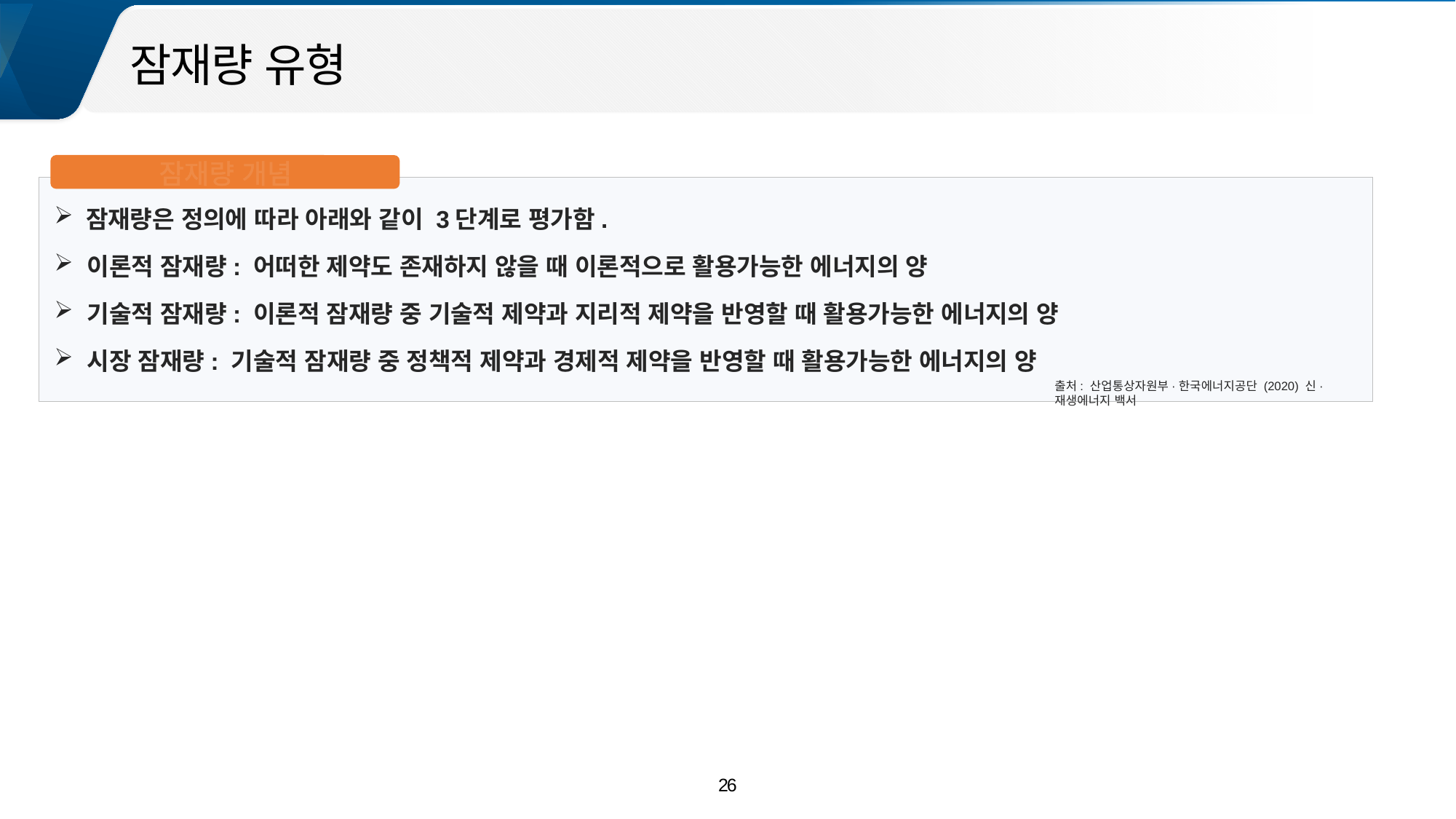

00
잠재량 유형
잠재량 개념

 잠재량은 정의에 따라 아래와 같이 3단계로 평가함.
 이론적 잠재량: 어떠한 제약도 존재하지 않을 때 이론적으로 활용가능한 에너지의 양
 기술적 잠재량: 이론적 잠재량 중 기술적 제약과 지리적 제약을 반영할 때 활용가능한 에너지의 양
 시장 잠재량: 기술적 잠재량 중 정책적 제약과 경제적 제약을 반영할 때 활용가능한 에너지의 양
출처: 산업통상자원부·한국에너지공단 (2020) 신·재생에너지 백서